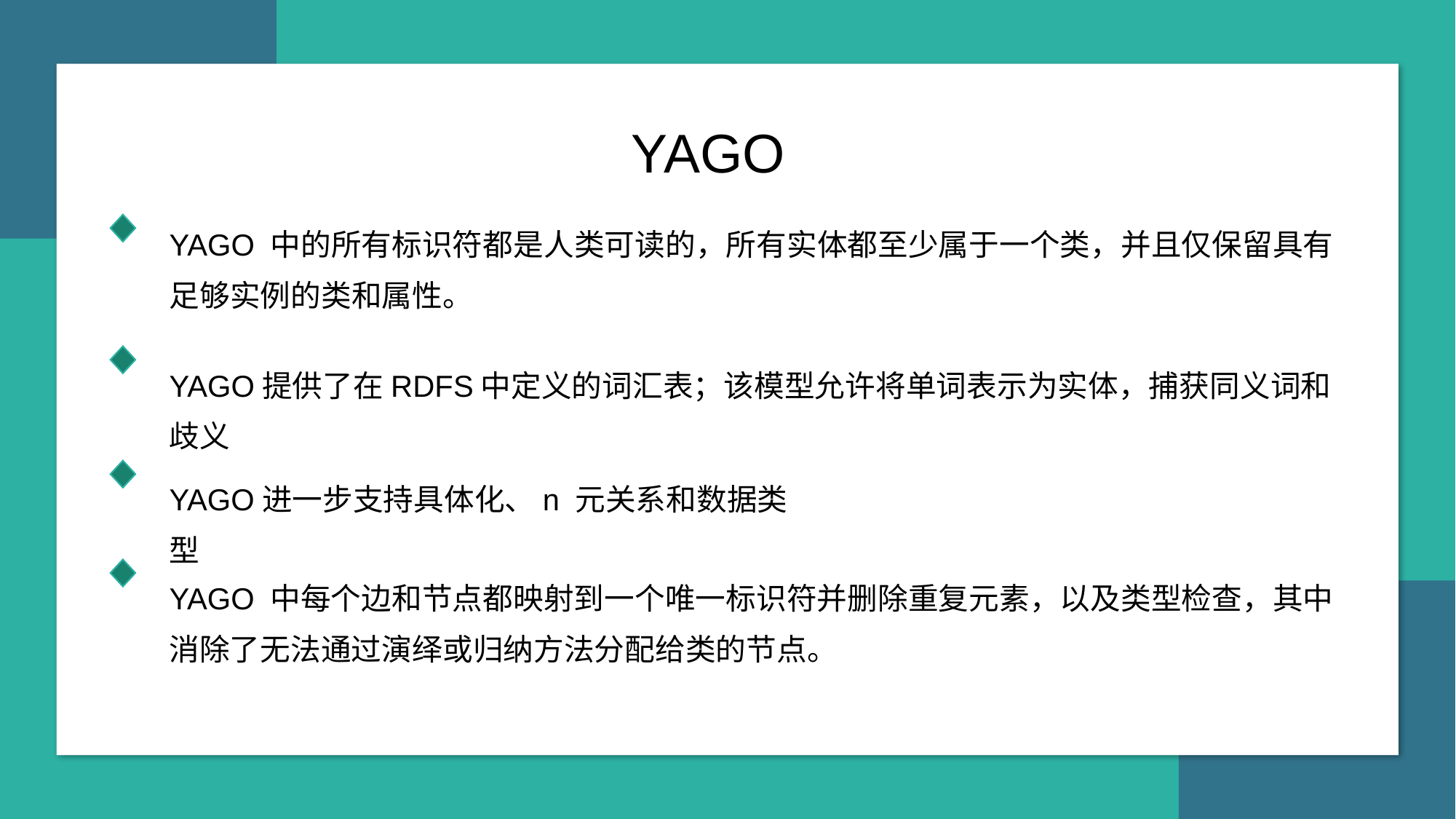

YAGO
YAGO 中的所有标识符都是人类可读的，所有实体都至少属于一个类，并且仅保留具有足够实例的类和属性。

YAGO提供了在RDFS中定义的词汇表；该模型允许将单词表示为实体，捕获同义词和歧义
YAGO进一步支持具体化、n 元关系和数据类型

YAGO 中每个边和节点都映射到一个唯一标识符并删除重复元素，以及类型检查，其中消除了无法通过演绎或归纳方法分配给类的节点。